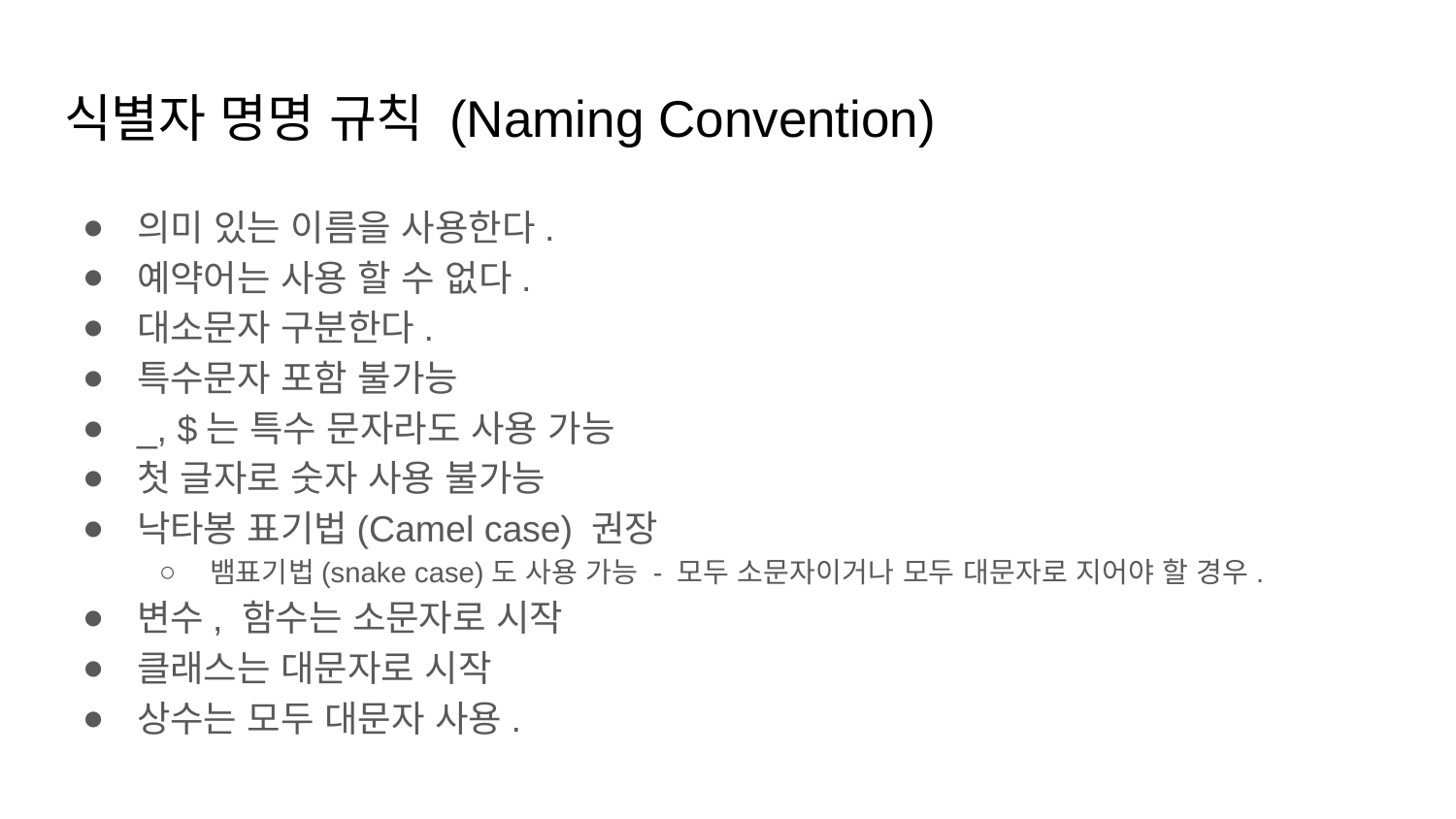

# 식별자 명명 규칙 (Naming Convention)
의미 있는 이름을 사용한다.
예약어는 사용 할 수 없다.
대소문자 구분한다.
특수문자 포함 불가능
_, $는 특수 문자라도 사용 가능
첫 글자로 숫자 사용 불가능
낙타봉 표기법(Camel case) 권장
뱀표기법(snake case)도 사용 가능 - 모두 소문자이거나 모두 대문자로 지어야 할 경우.
변수, 함수는 소문자로 시작
클래스는 대문자로 시작
상수는 모두 대문자 사용.